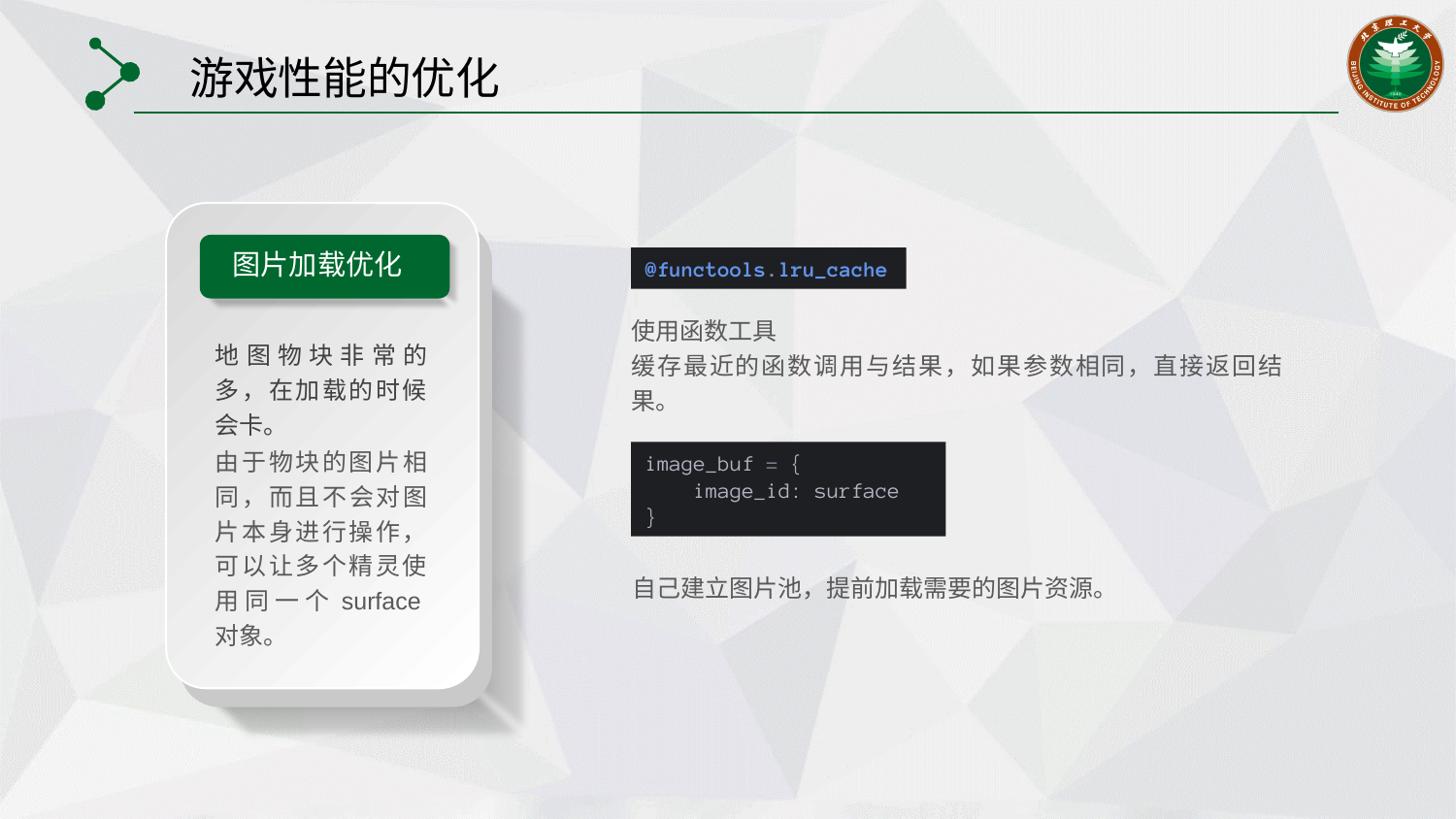

游戏性能的优化

图片加载优化
地图物块非常的多，在加载的时候会卡。

@functools.lru_cache
使用函数工具
缓存最近的函数调用与结果，如果参数相同，直接返回结果。
由于物块的图片相同，而且不会对图片本身进行操作，可以让多个精灵使用同一个surface对象。
image_buf = {
    image_id: surface
}
自己建立图片池，提前加载需要的图片资源。